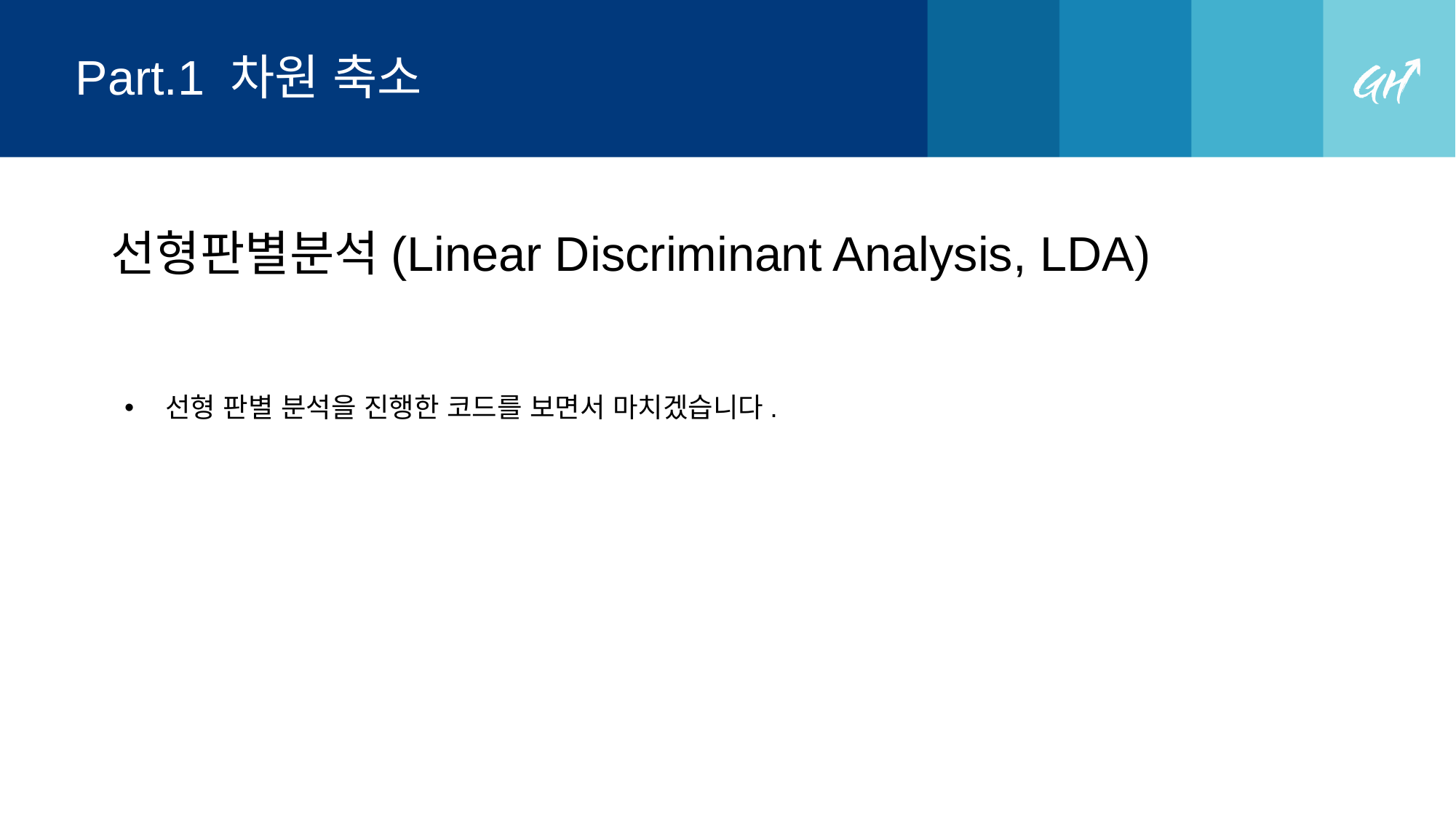

# Part.1 차원 축소
선형판별분석(Linear Discriminant Analysis, LDA)
선형 판별 분석을 진행한 코드를 보면서 마치겠습니다.